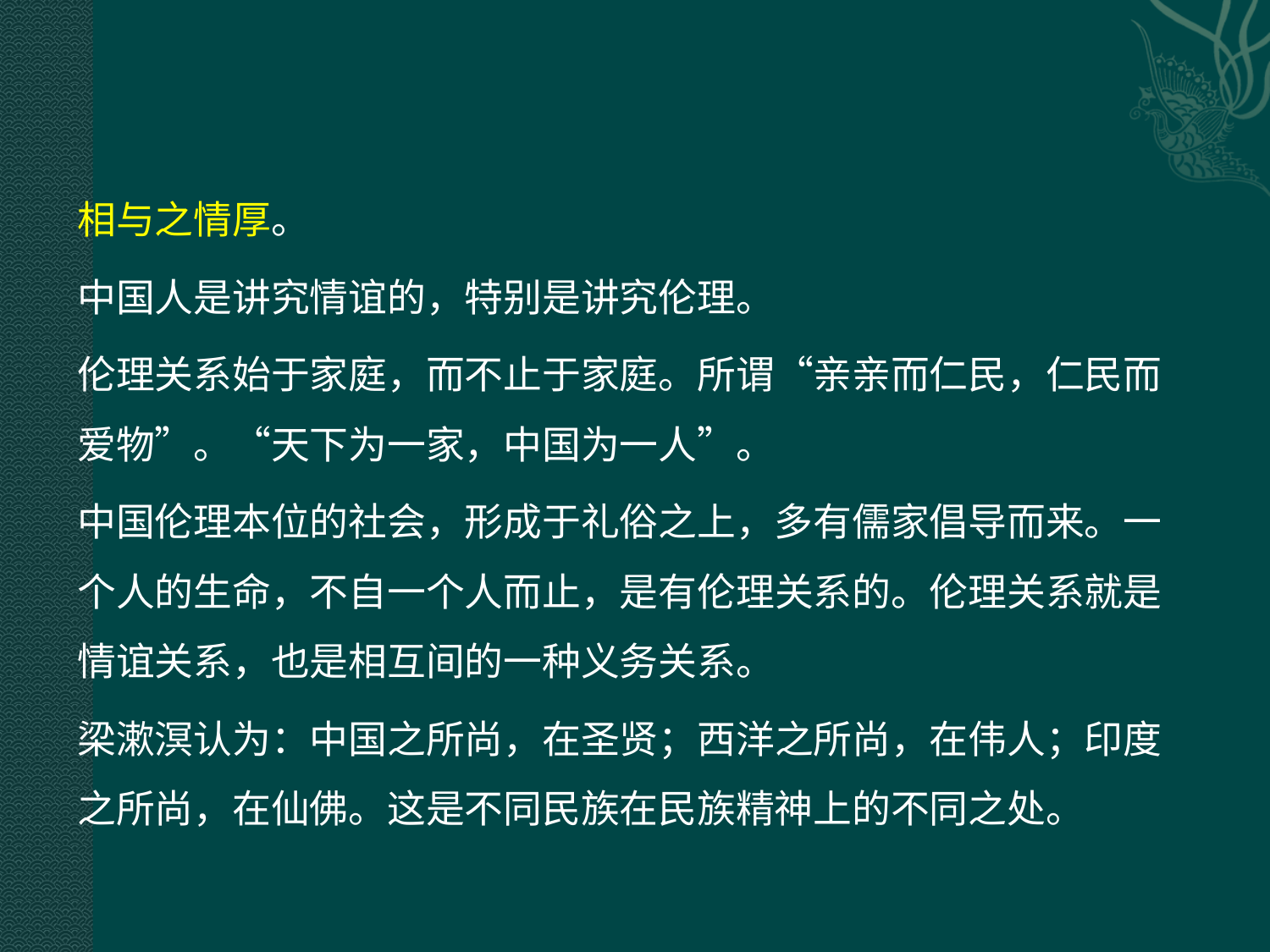

相与之情厚。
中国人是讲究情谊的，特别是讲究伦理。
伦理关系始于家庭，而不止于家庭。所谓“亲亲而仁民，仁民而爱物”。“天下为一家，中国为一人”。
中国伦理本位的社会，形成于礼俗之上，多有儒家倡导而来。一个人的生命，不自一个人而止，是有伦理关系的。伦理关系就是情谊关系，也是相互间的一种义务关系。
梁漱溟认为：中国之所尚，在圣贤；西洋之所尚，在伟人；印度之所尚，在仙佛。这是不同民族在民族精神上的不同之处。